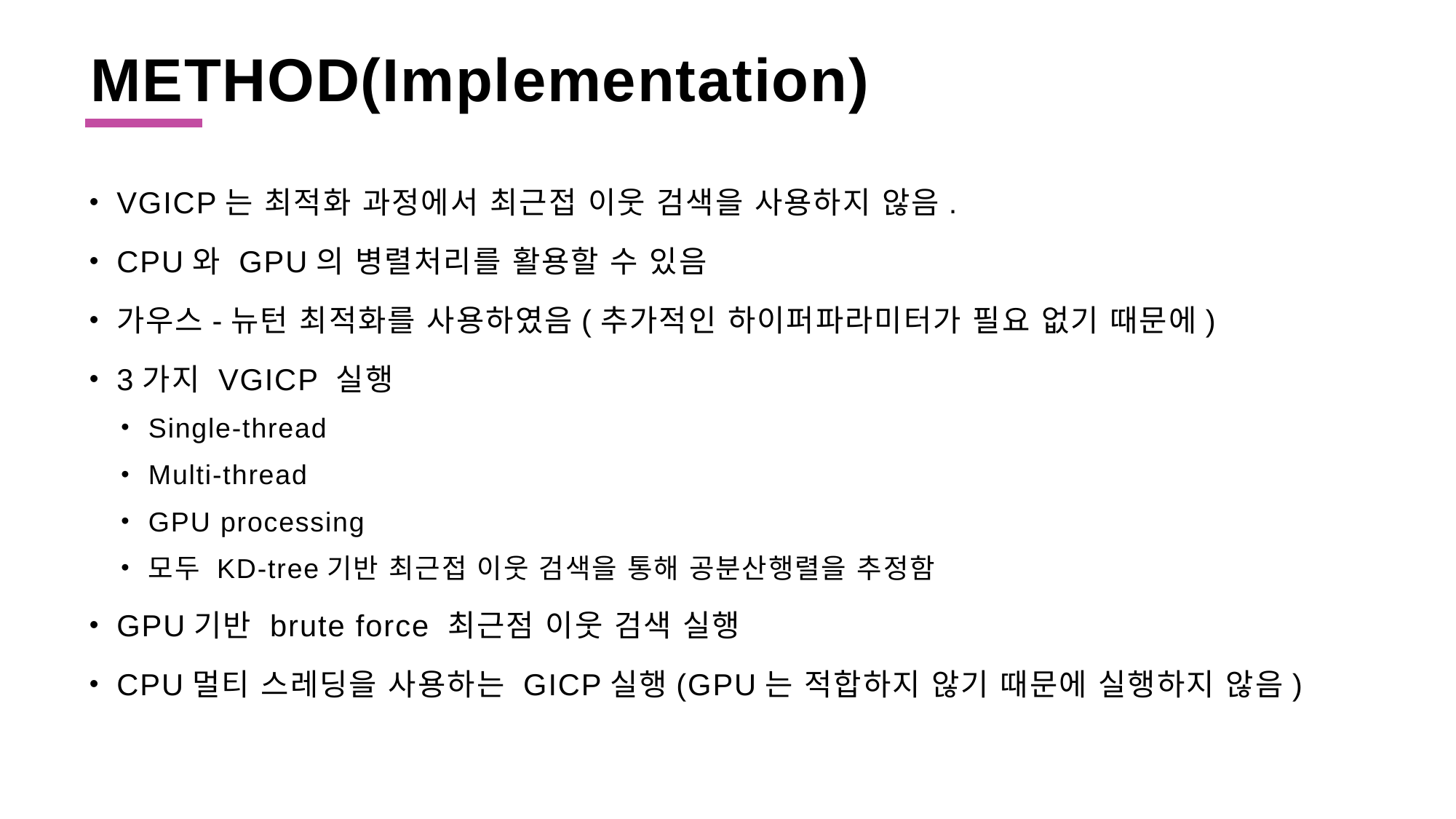

# METHOD(Implementation)
VGICP는 최적화 과정에서 최근접 이웃 검색을 사용하지 않음.
CPU와 GPU의 병렬처리를 활용할 수 있음
가우스-뉴턴 최적화를 사용하였음(추가적인 하이퍼파라미터가 필요 없기 때문에)
3가지 VGICP 실행
Single-thread
Multi-thread
GPU processing
모두 KD-tree기반 최근접 이웃 검색을 통해 공분산행렬을 추정함
GPU기반 brute force 최근점 이웃 검색 실행
CPU멀티 스레딩을 사용하는 GICP실행(GPU는 적합하지 않기 때문에 실행하지 않음)